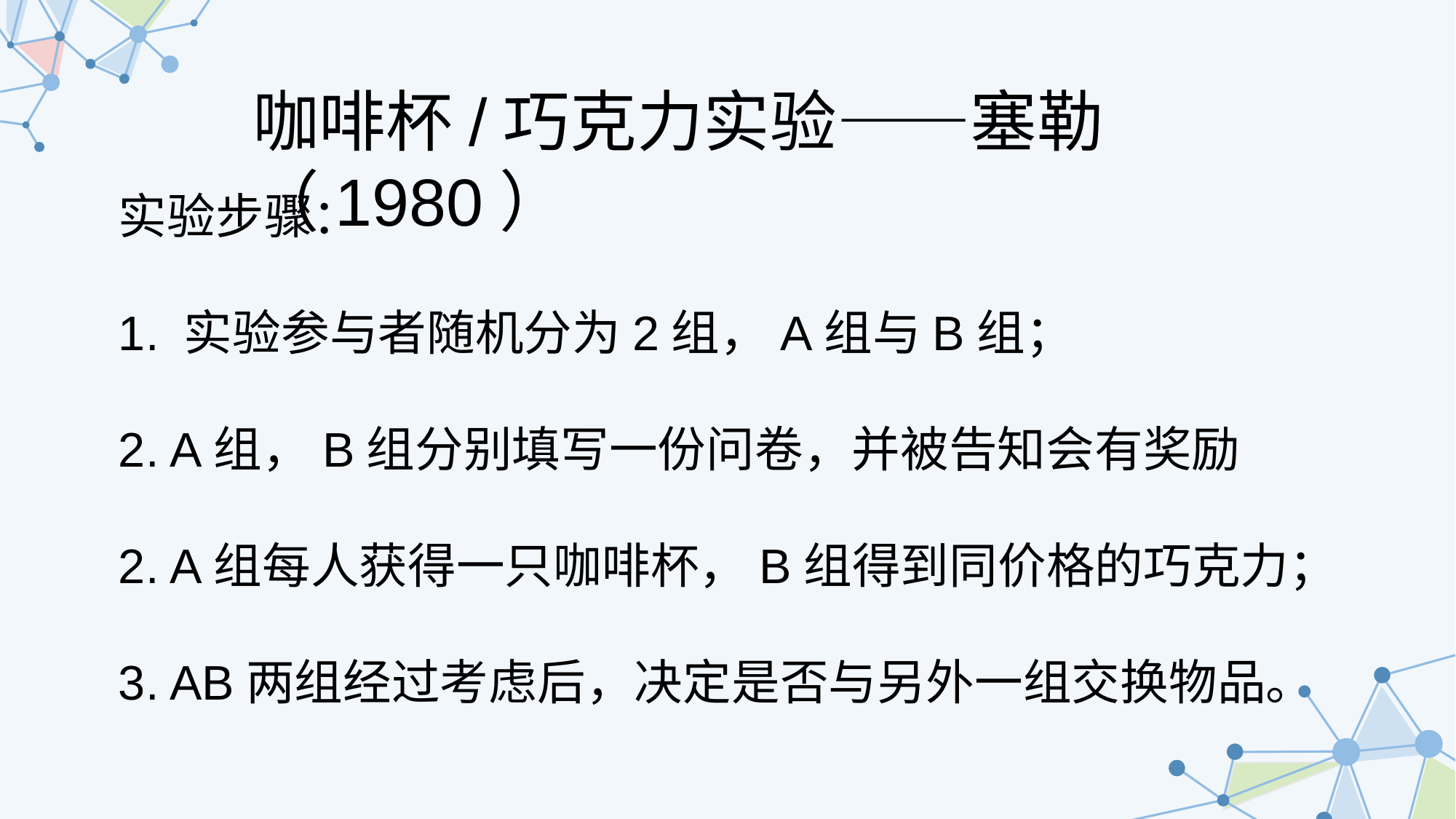

咖啡杯/巧克力实验——塞勒（1980）
实验步骤：

1. 实验参与者随机分为2组，A组与B组；

2. A组，B组分别填写一份问卷，并被告知会有奖励

2. A组每人获得一只咖啡杯，B组得到同价格的巧克力；

3. AB两组经过考虑后，决定是否与另外一组交换物品。